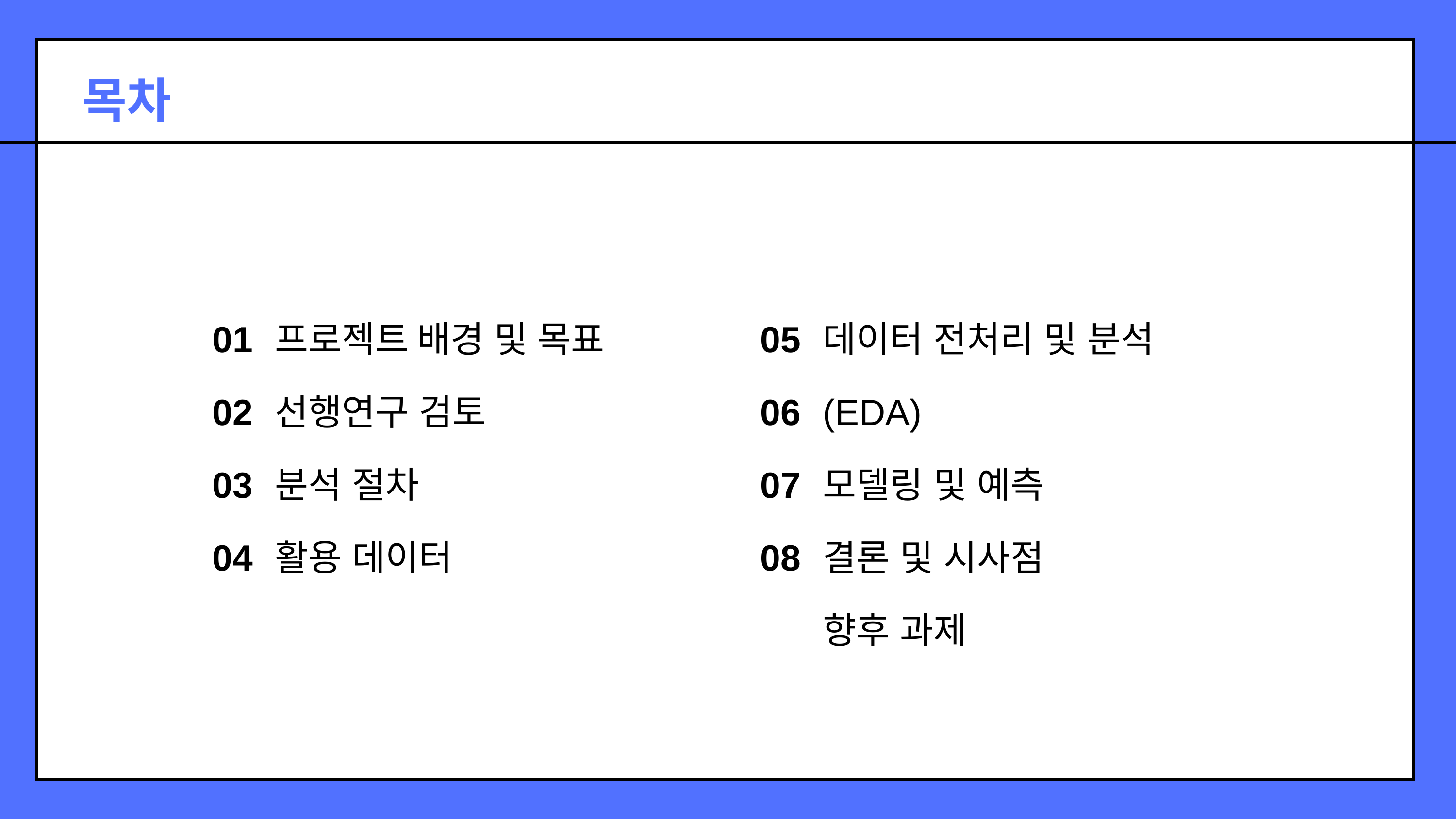

목차

01
02
03
04
프로젝트 배경 및 목표
선행연구 검토
분석 절차
활용 데이터
05
06
07
08
데이터 전처리 및 분석(EDA)
모델링 및 예측
결론 및 시사점
향후 과제